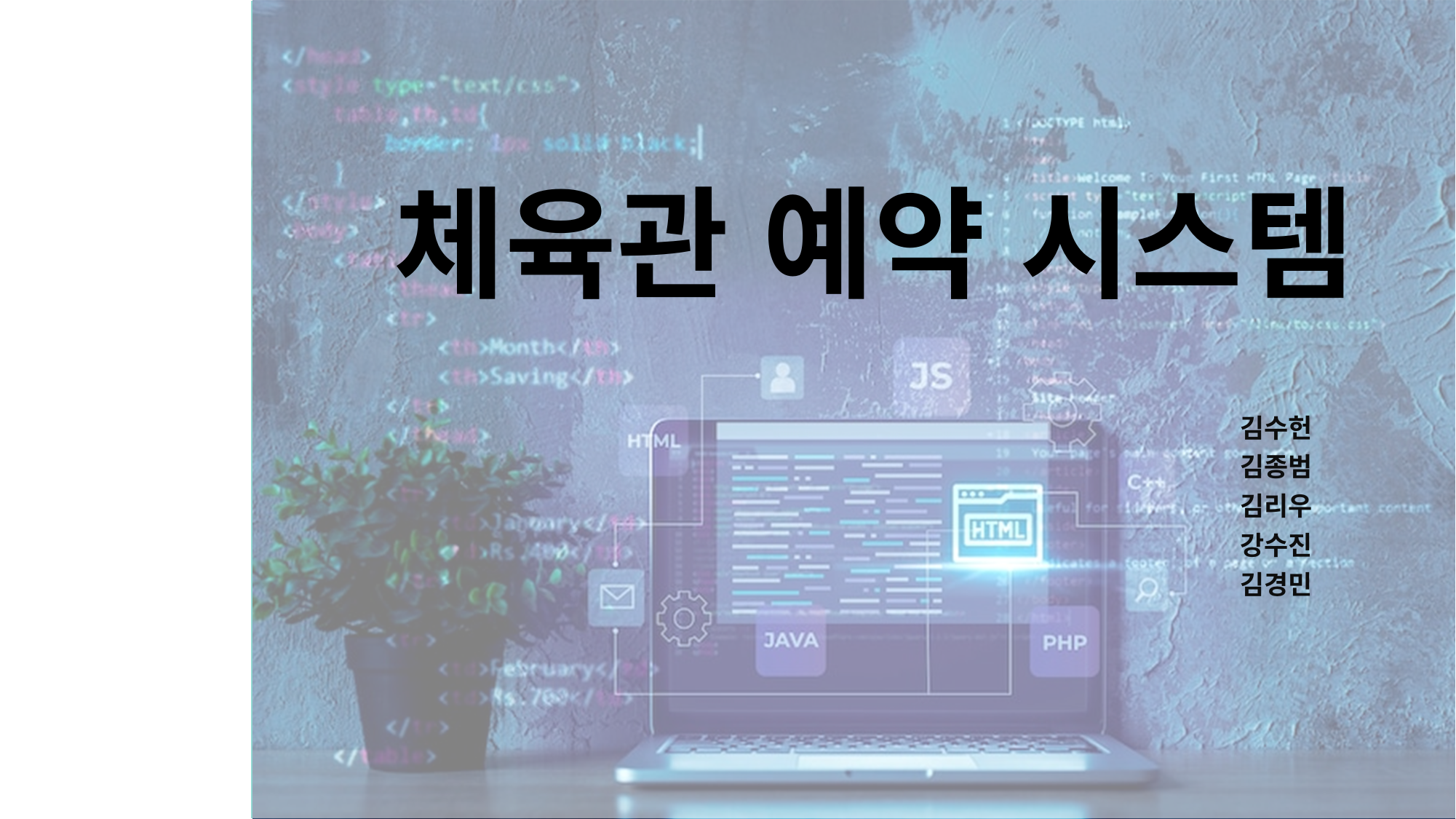

# 체육관 예약 시스템
김수헌
김종범
김리우
강수진
김경민